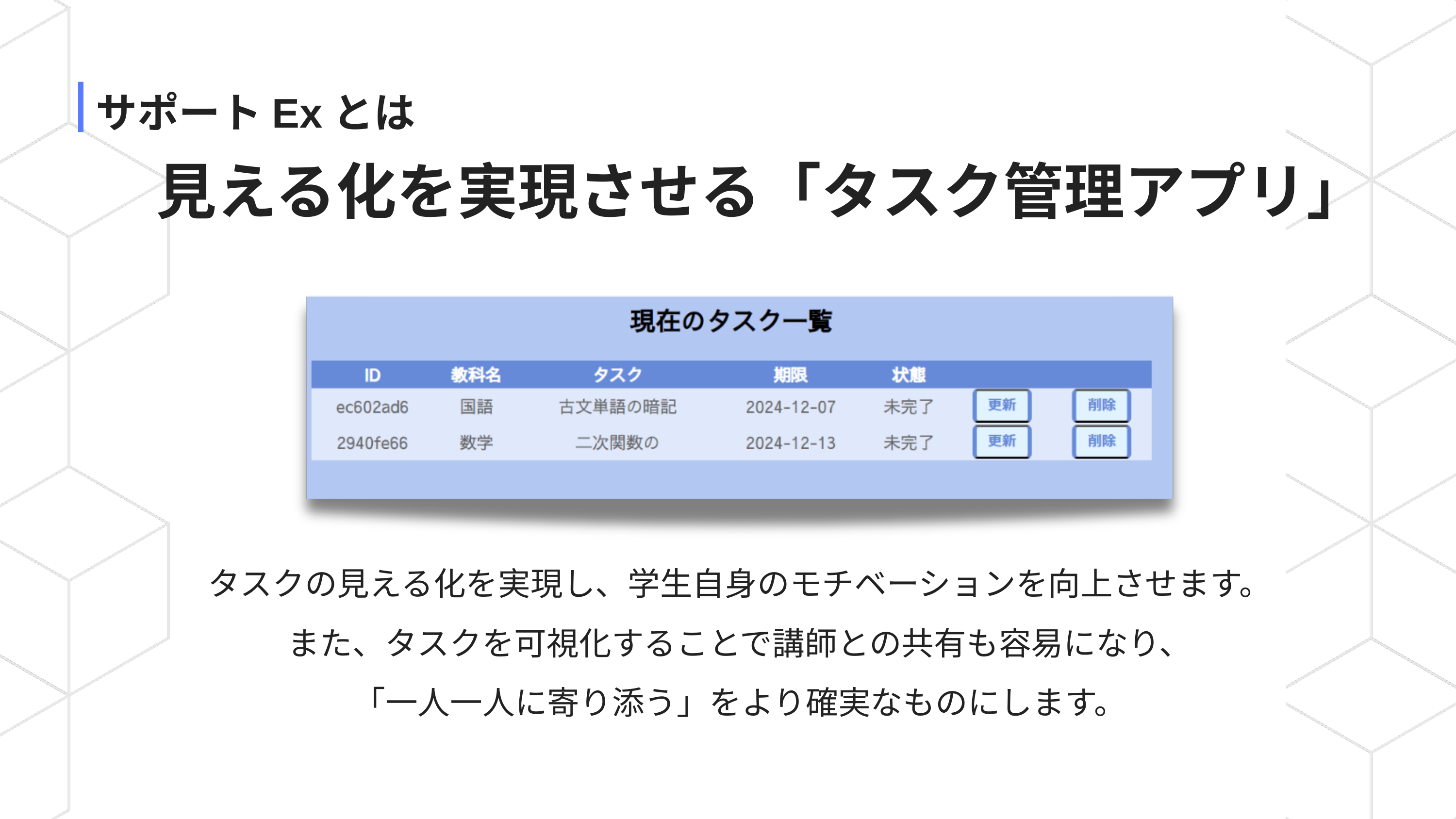

サポートExとは

見える化を実現させる「タスク管理アプリ」

タスクの見える化を実現し、学生自身のモチベーションを向上させます。
また、タスクを可視化することで講師との共有も容易になり、
「一人一人に寄り添う」をより確実なものにします。